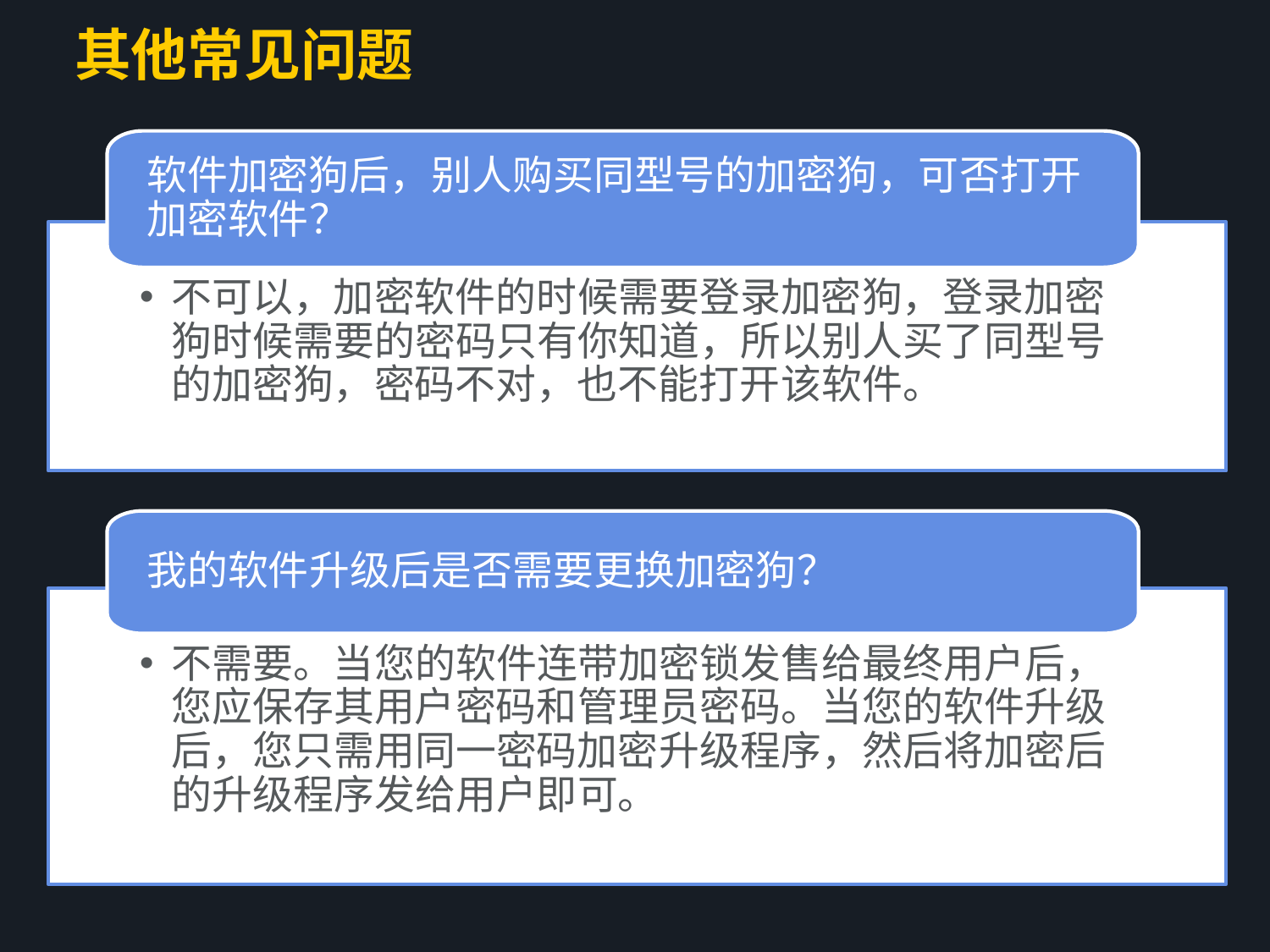

其他常见问题
软件加密狗后，别人购买同型号的加密狗，可否打开加密软件？
不可以，加密软件的时候需要登录加密狗，登录加密狗时候需要的密码只有你知道，所以别人买了同型号的加密狗，密码不对，也不能打开该软件。
我的软件升级后是否需要更换加密狗？
不需要。当您的软件连带加密锁发售给最终用户后，您应保存其用户密码和管理员密码。当您的软件升级后，您只需用同一密码加密升级程序，然后将加密后的升级程序发给用户即可。